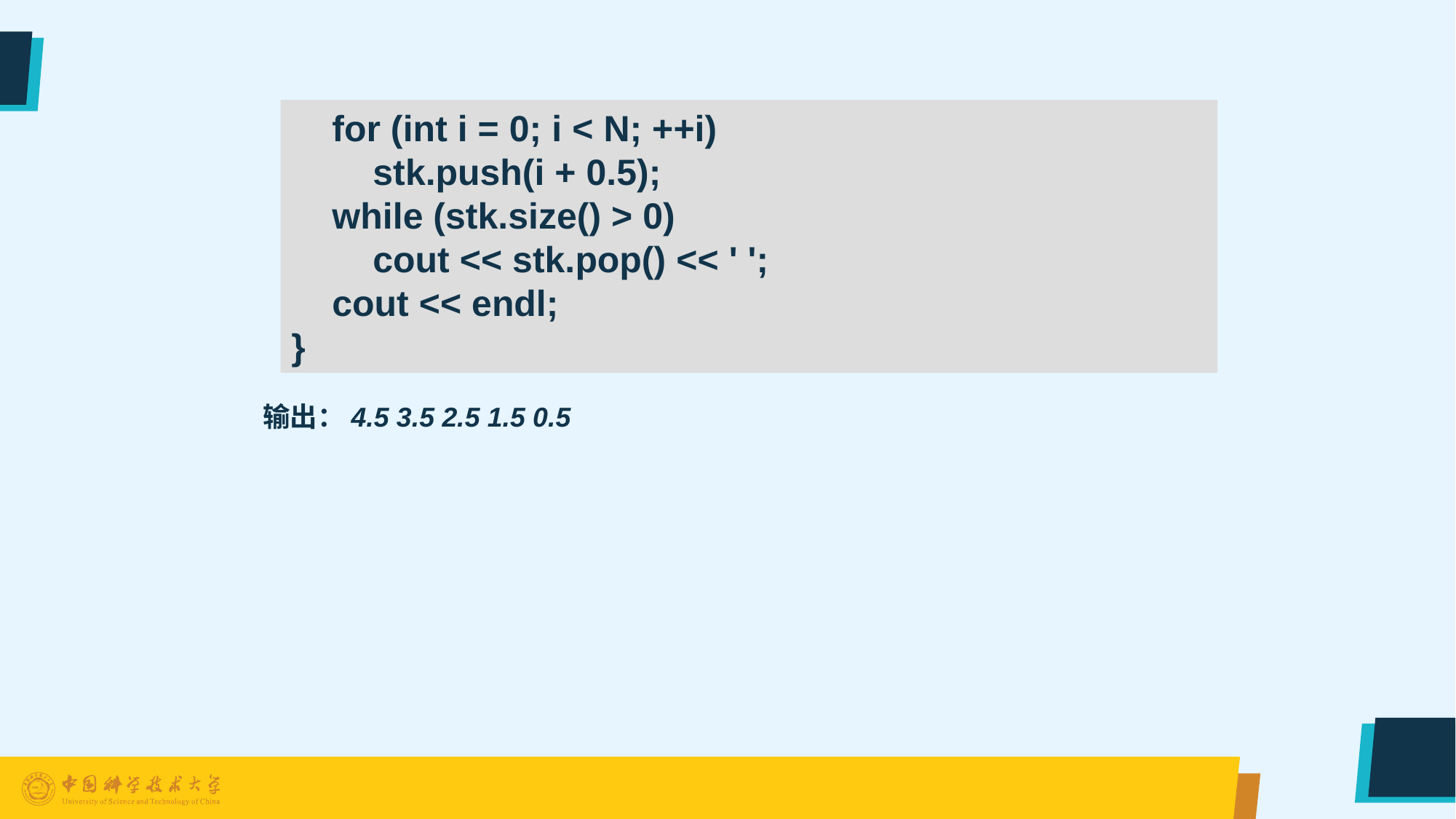

for (int i = 0; i < N; ++i)
        stk.push(i + 0.5);
    while (stk.size() > 0)
        cout << stk.pop() << ' ';
    cout << endl;
}
输出：4.5 3.5 2.5 1.5 0.5